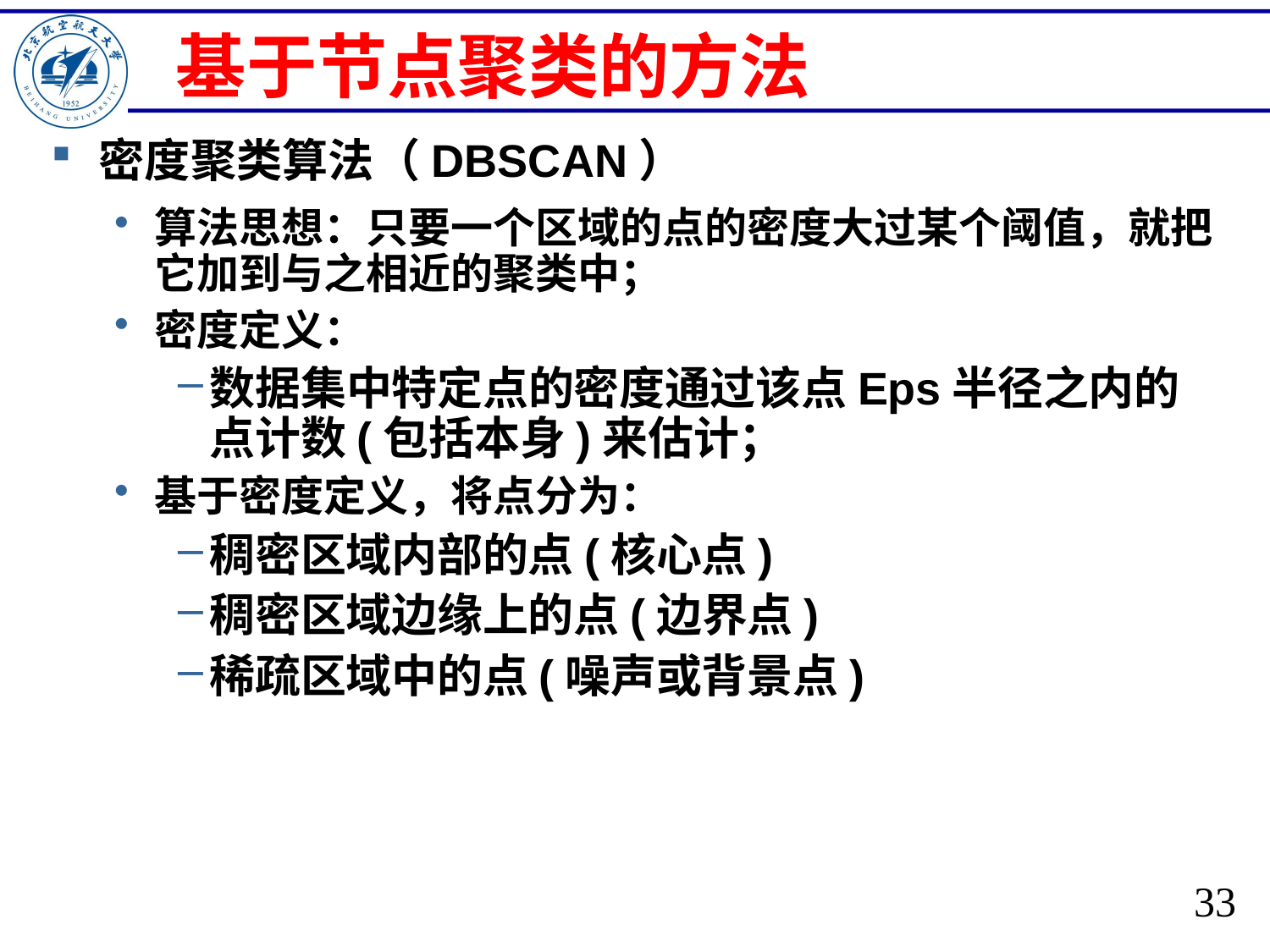

# 基于节点聚类的方法
密度聚类算法（DBSCAN）
算法思想：只要一个区域的点的密度大过某个阈值，就把它加到与之相近的聚类中；
密度定义：
数据集中特定点的密度通过该点Eps半径之内的点计数(包括本身)来估计；
基于密度定义，将点分为：
稠密区域内部的点(核心点)
稠密区域边缘上的点(边界点)
稀疏区域中的点(噪声或背景点)